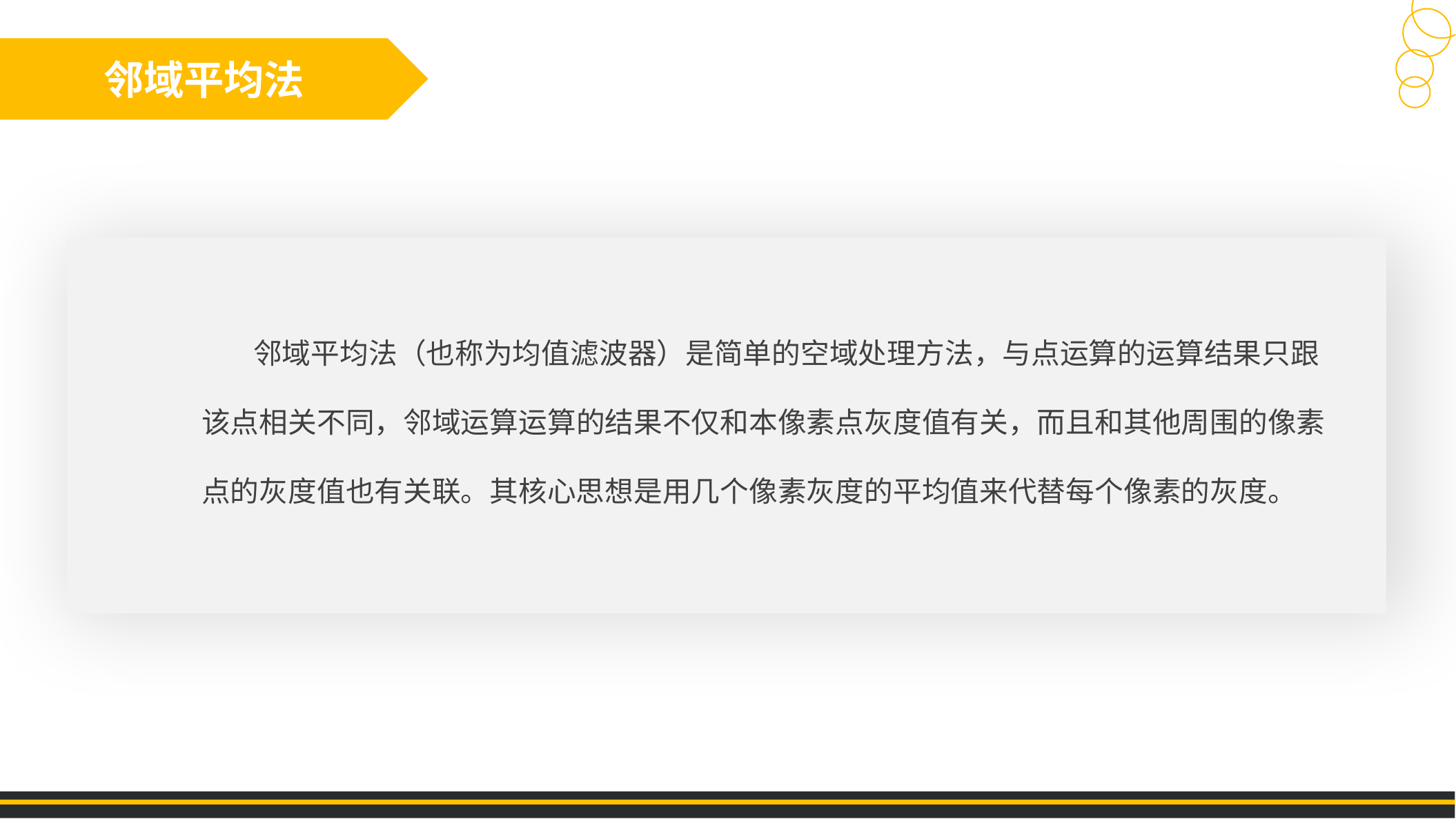

邻域平均法

邻域平均法（也称为均值滤波器）是简单的空域处理方法，与点运算的运算结果只跟该点相关不同，邻域运算运算的结果不仅和本像素点灰度值有关，而且和其他周围的像素点的灰度值也有关联。其核心思想是用几个像素灰度的平均值来代替每个像素的灰度。